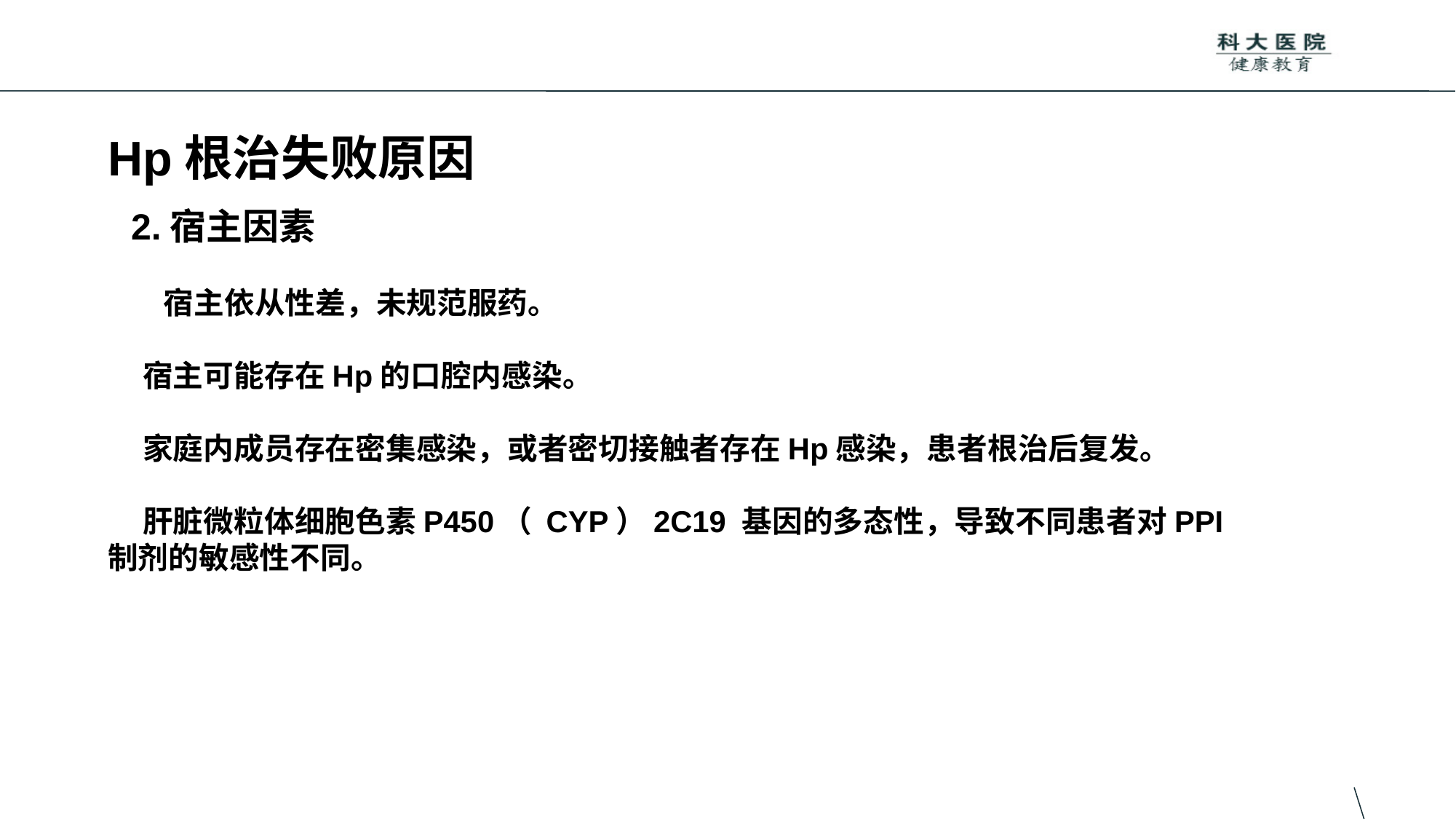

# Hp根治失败原因
   2.宿主因素

       宿主依从性差，未规范服药。

    宿主可能存在Hp的口腔内感染。

    家庭内成员存在密集感染，或者密切接触者存在Hp感染，患者根治后复发。

    肝脏微粒体细胞色素P450（ CYP）2C19 基因的多态性，导致不同患者对PPI制剂的敏感性不同。